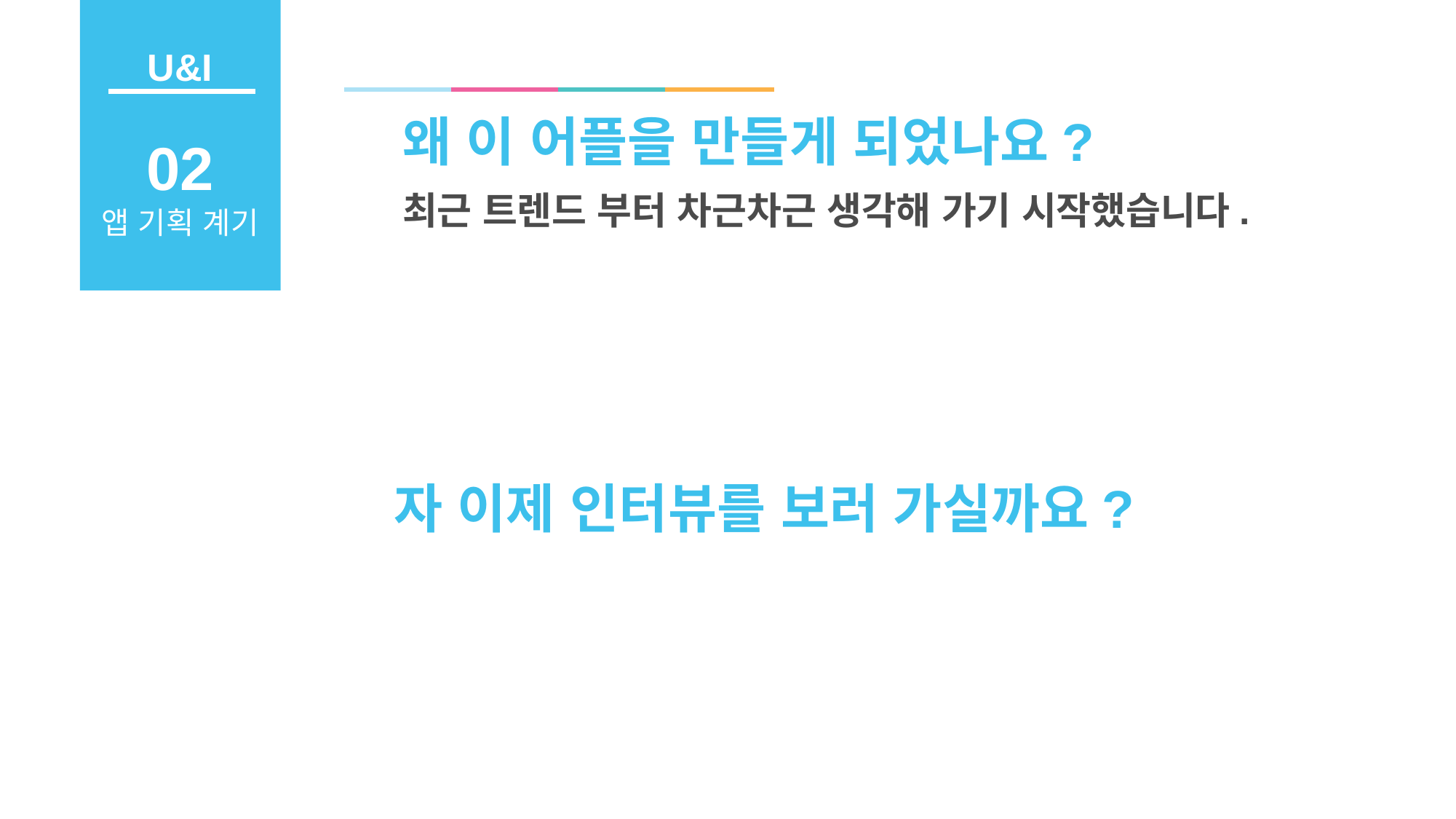

02
앱 기획 계기
U&I
왜 이 어플을 만들게 되었나요?

최근 트렌드 부터 차근차근 생각해 가기 시작했습니다.
자 이제 인터뷰를 보러 가실까요?